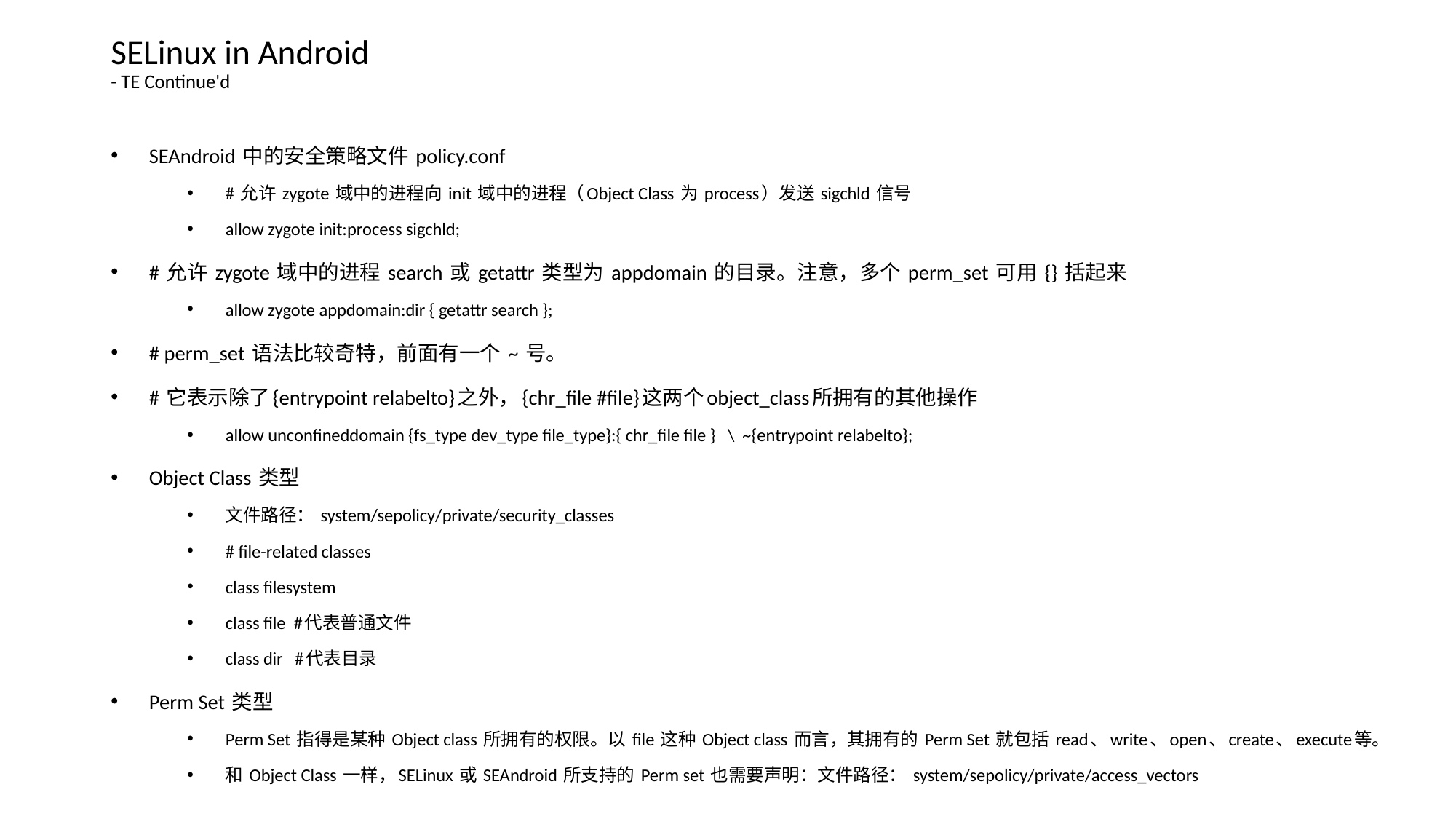

# SELinux in Android - TE Continue'd
SEAndroid 中的安全策略文件 policy.conf
# 允许 zygote 域中的进程向 init 域中的进程（Object Class 为 process）发送 sigchld 信号
allow zygote init:process sigchld;
# 允许 zygote 域中的进程 search 或 getattr 类型为 appdomain 的目录。注意，多个 perm_set 可用 {} 括起来
allow zygote appdomain:dir { getattr search };
# perm_set 语法比较奇特，前面有一个 ~ 号。
# 它表示除了{entrypoint relabelto}之外，{chr_file #file}这两个object_class所拥有的其他操作
allow unconfineddomain {fs_type dev_type file_type}:{ chr_file file }   \  ~{entrypoint relabelto};
Object Class 类型
文件路径： system/sepolicy/private/security_classes
# file-related classes
class filesystem
class file  #代表普通文件
class dir   #代表目录
Perm Set 类型
Perm Set 指得是某种 Object class 所拥有的权限。以 file 这种 Object class 而言，其拥有的 Perm Set 就包括 read、write、open、create、execute等。
和 Object Class 一样，SELinux 或 SEAndroid 所支持的 Perm set 也需要声明：文件路径： system/sepolicy/private/access_vectors